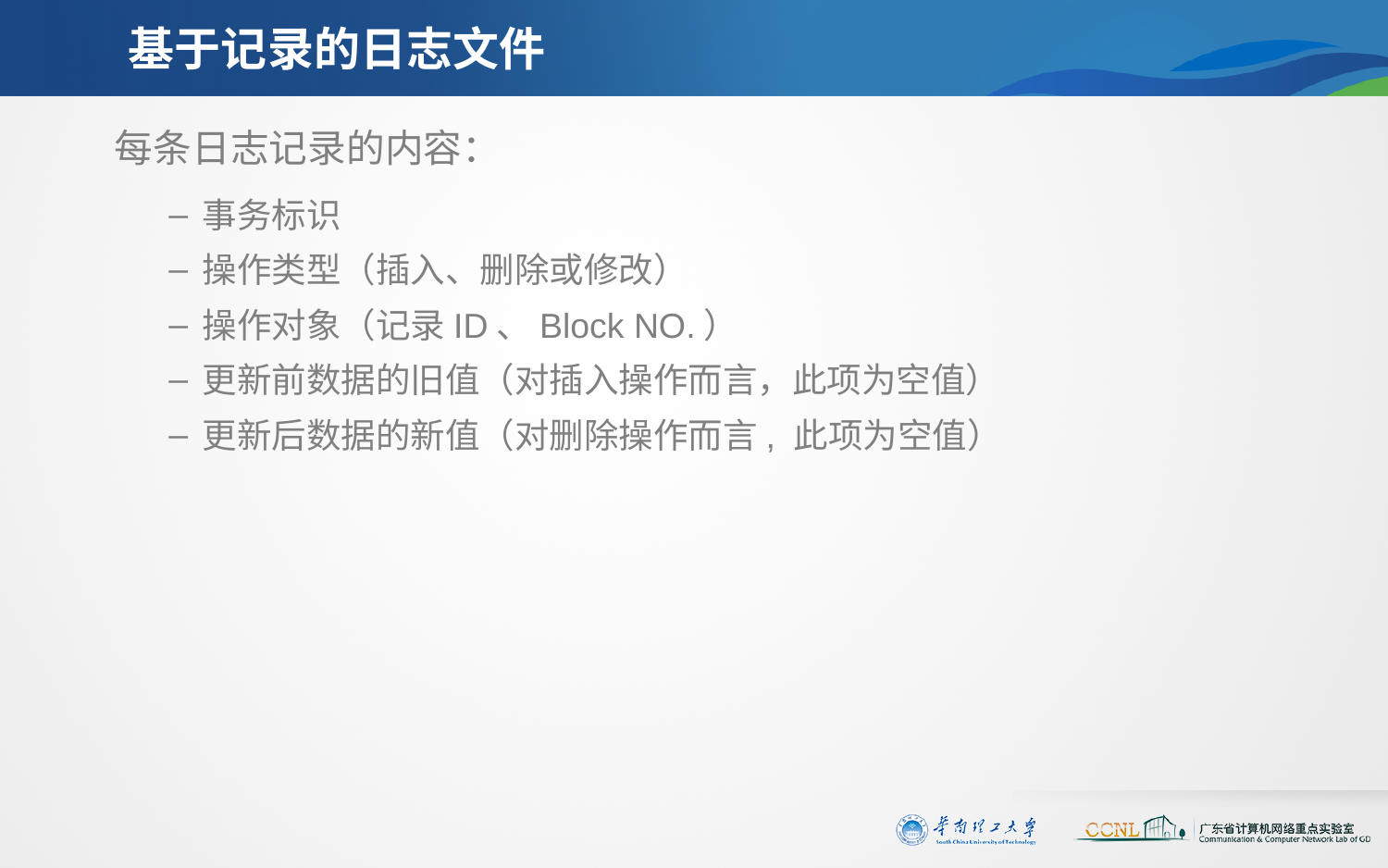

# 基于记录的日志文件
每条日志记录的内容：
事务标识
操作类型（插入、删除或修改）
操作对象（记录ID、Block NO.）
更新前数据的旧值（对插入操作而言，此项为空值）
更新后数据的新值（对删除操作而言, 此项为空值）